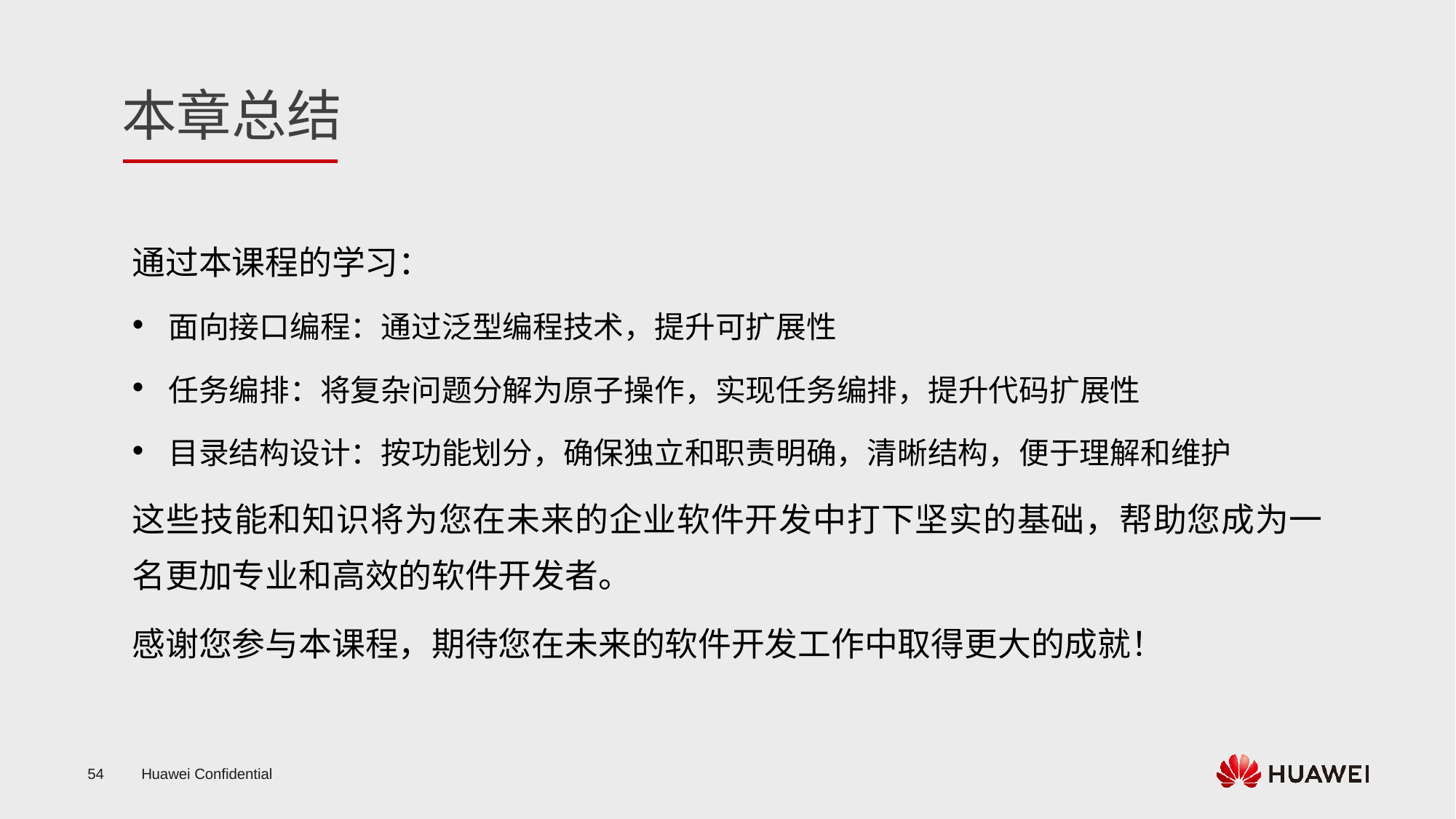

通过本课程的学习：
面向接口编程：通过泛型编程技术，提升可扩展性
任务编排：将复杂问题分解为原子操作，实现任务编排，提升代码扩展性
目录结构设计：按功能划分，确保独立和职责明确，清晰结构，便于理解和维护
这些技能和知识将为您在未来的企业软件开发中打下坚实的基础，帮助您成为一名更加专业和高效的软件开发者。
感谢您参与本课程，期待您在未来的软件开发工作中取得更大的成就！